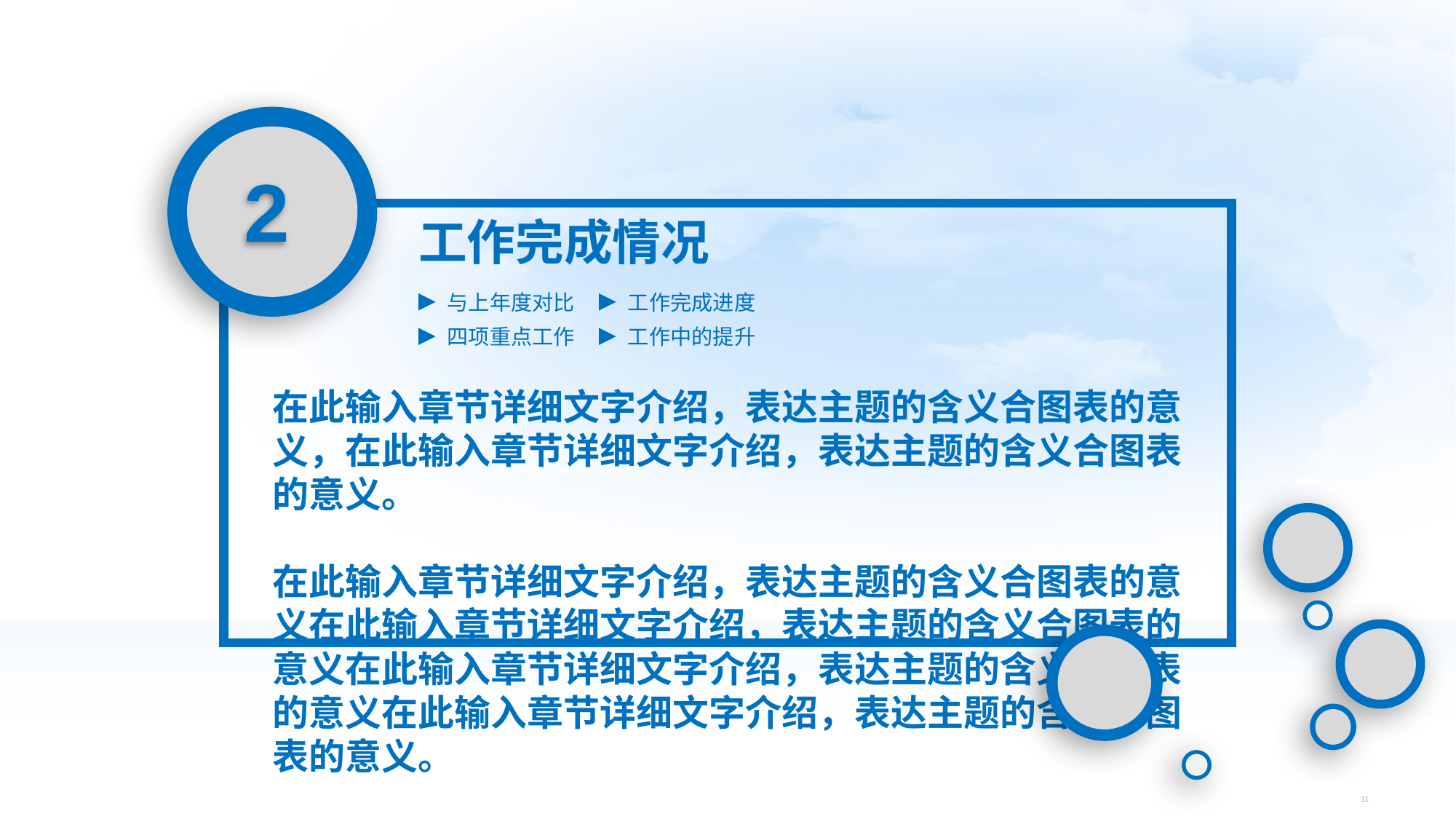

2

工作完成情况
与上年度对比

工作完成进度

四项重点工作

工作中的提升

在此输入章节详细文字介绍，表达主题的含义合图表的意义，在此输入章节详细文字介绍，表达主题的含义合图表的意义。

在此输入章节详细文字介绍，表达主题的含义合图表的意义在此输入章节详细文字介绍，表达主题的含义合图表的意义在此输入章节详细文字介绍，表达主题的含义合图表的意义在此输入章节详细文字介绍，表达主题的含义合图表的意义。

延时符